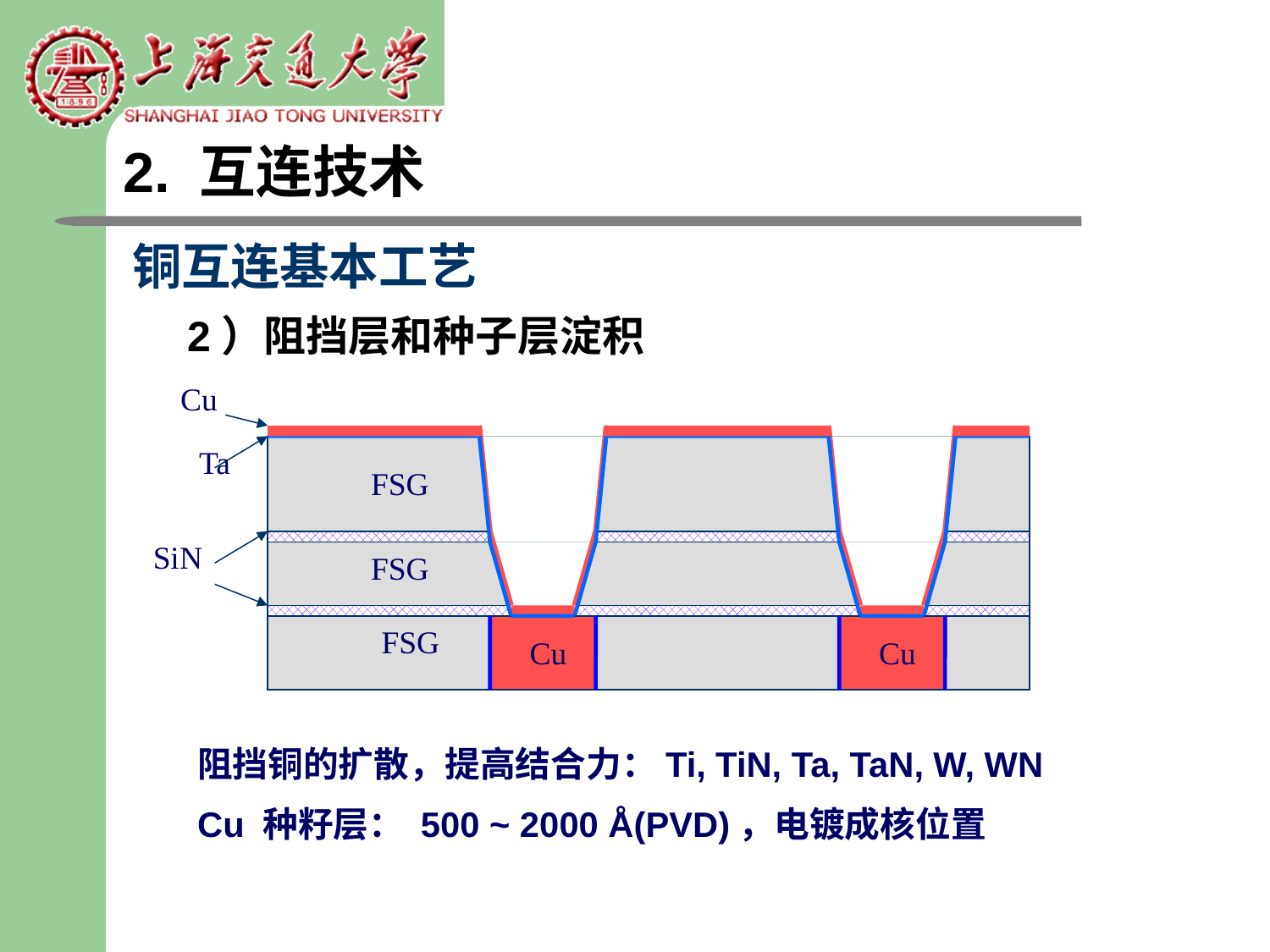

2. 互连技术
铜互连基本工艺
2）阻挡层和种子层淀积
Cu

Ta

FSG

SiN

FSG

FSG

Cu
Cu
阻挡铜的扩散，提高结合力：Ti, TiN, Ta, TaN, W, WN
Cu 种籽层： 500 ~ 2000 Å(PVD)，电镀成核位置